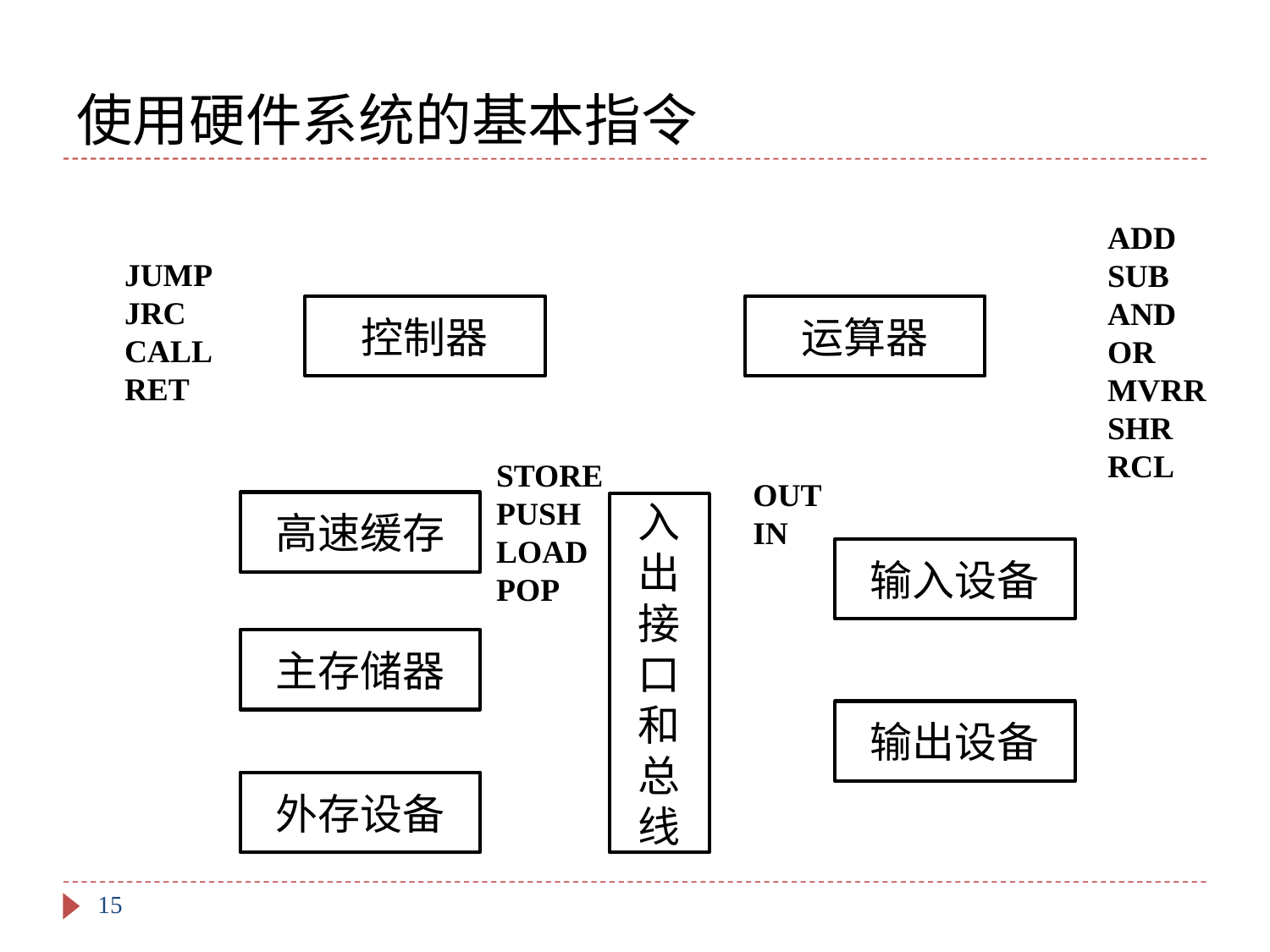

# 使用硬件系统的基本指令
ADD
SUB
AND
OR
MVRR
SHR
RCL
JUMP
JRC
CALL
RET
控制器
运算器
STORE
PUSH
LOAD
POP
OUT
IN
高速缓存
入出接口和总线
输入设备
主存储器
输出设备
外存设备
15